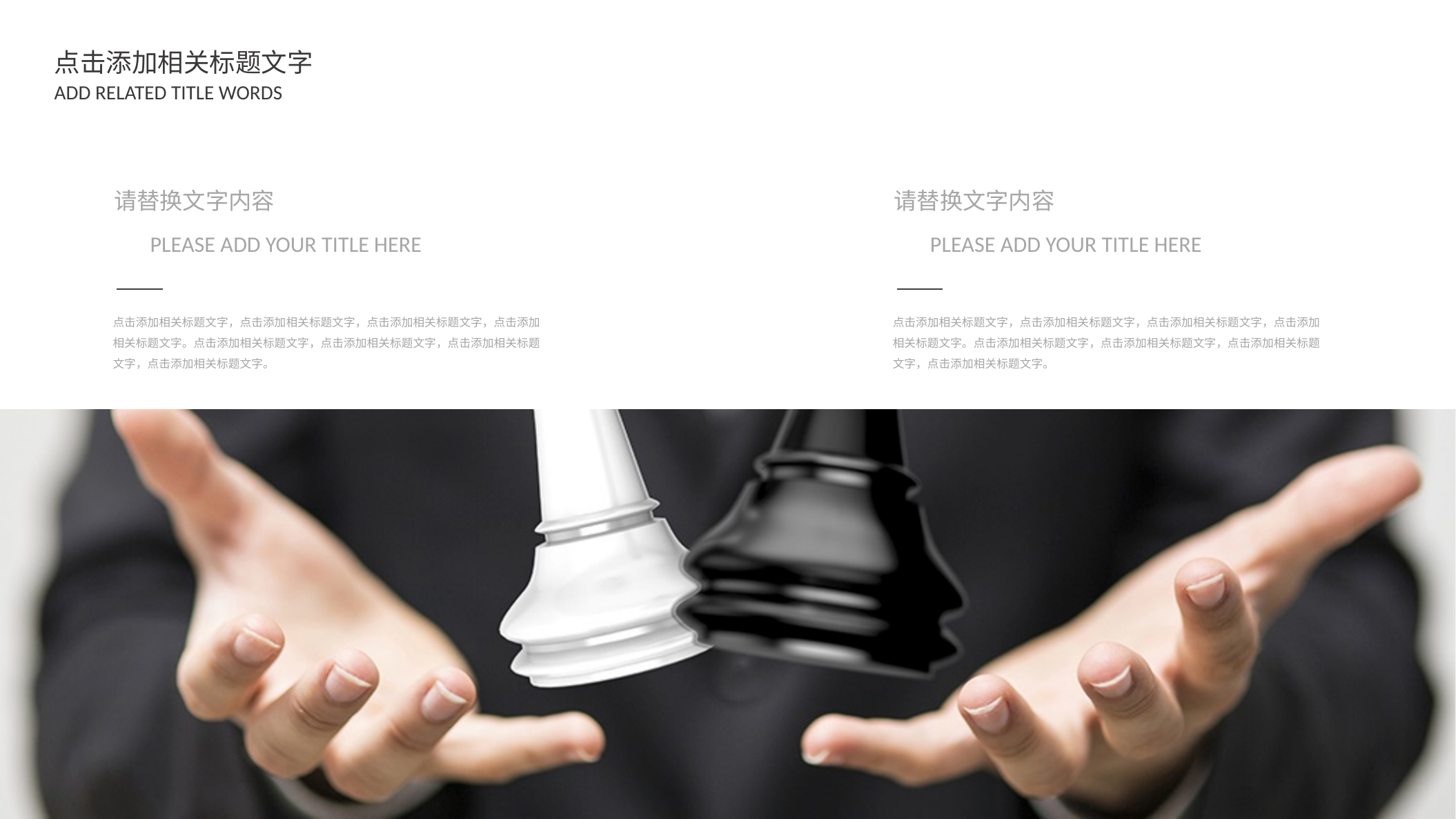

点击添加相关标题文字
ADD RELATED TITLE WORDS
请替换文字内容
PLEASE ADD YOUR TITLE HERE

点击添加相关标题文字，点击添加相关标题文字，点击添加相关标题文字，点击添加相关标题文字。点击添加相关标题文字，点击添加相关标题文字，点击添加相关标题文字，点击添加相关标题文字。
请替换文字内容
PLEASE ADD YOUR TITLE HERE

点击添加相关标题文字，点击添加相关标题文字，点击添加相关标题文字，点击添加相关标题文字。点击添加相关标题文字，点击添加相关标题文字，点击添加相关标题文字，点击添加相关标题文字。